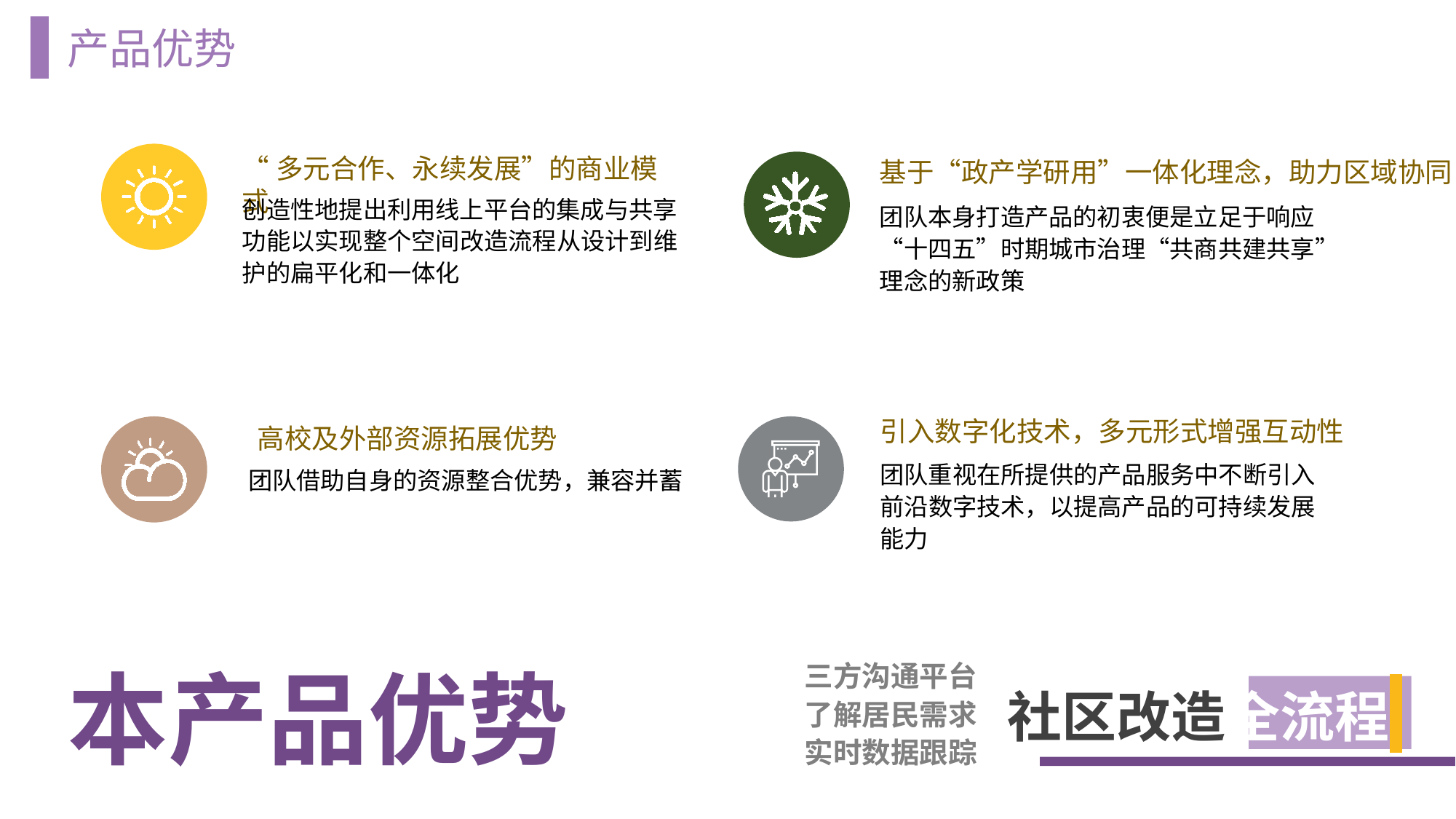

产品优势

“多元合作、永续发展”的商业模式
基于“政产学研用”一体化理念，助力区域协同

创造性地提出利用线上平台的集成与共享功能以实现整个空间改造流程从设计到维护的扁平化和一体化
团队本身打造产品的初衷便是立足于响应“十四五”时期城市治理“共商共建共享”理念的新政策
引入数字化技术，多元形式增强互动性

高校及外部资源拓展优势

团队重视在所提供的产品服务中不断引入前沿数字技术，以提高产品的可持续发展能力
团队借助自身的资源整合优势，兼容并蓄

本产品优势
  三方沟通平台
了解居民需求
实时数据跟踪
社区改造全流程